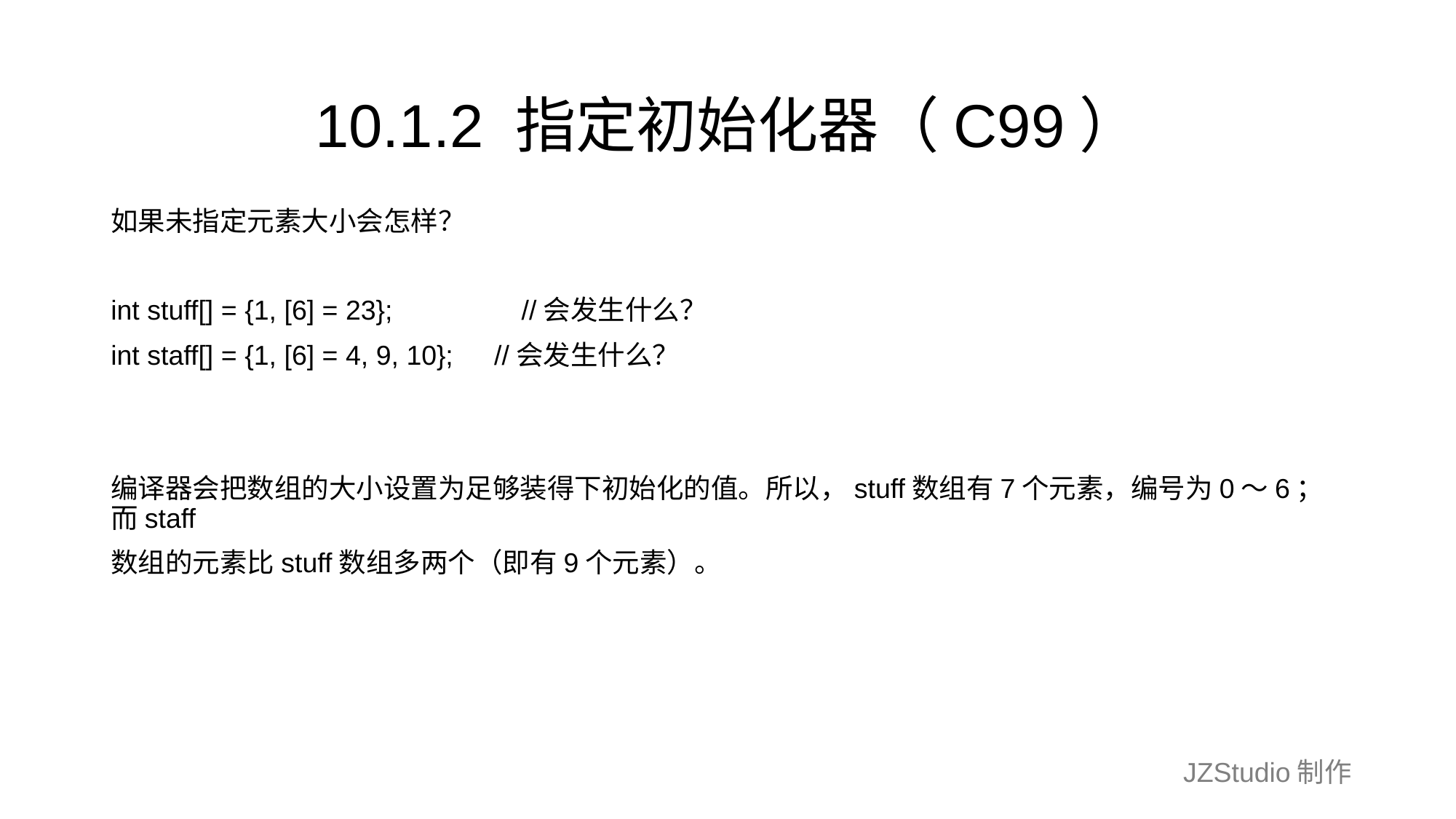

# 10.1.2 指定初始化器（C99）
如果未指定元素大小会怎样？

int stuff[] = {1, [6] = 23};　　　　 //会发生什么？
int staff[] = {1, [6] = 4, 9, 10};　//会发生什么？

编译器会把数组的大小设置为足够装得下初始化的值。所以，stuff数组有7个元素，编号为0～6；而staff
数组的元素比stuff数组多两个（即有9个元素）。